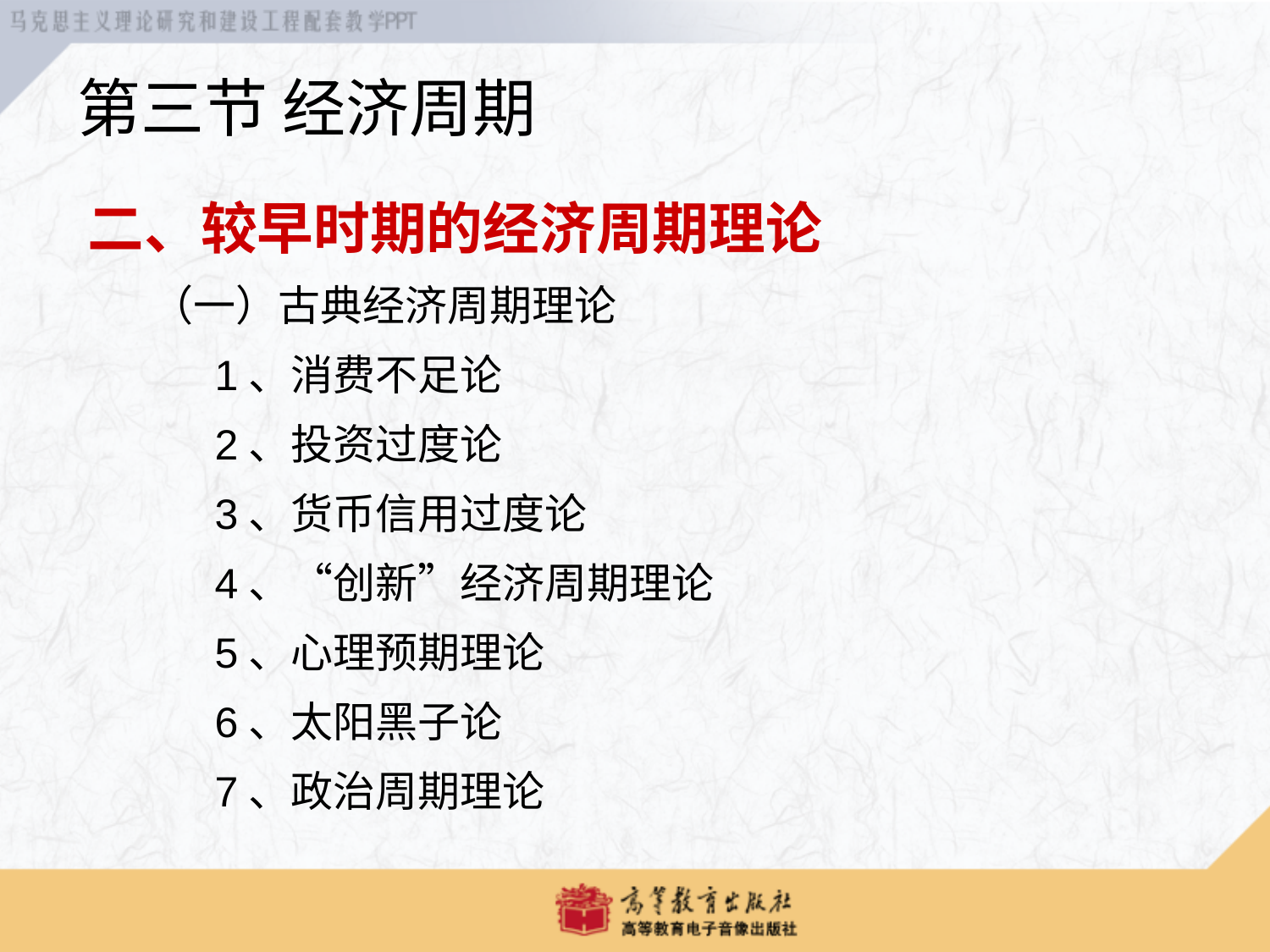

第三节 经济周期
二、较早时期的经济周期理论
（一）古典经济周期理论
1、消费不足论
2、投资过度论
3、货币信用过度论
4、“创新”经济周期理论
5、心理预期理论
6、太阳黑子论
7、政治周期理论